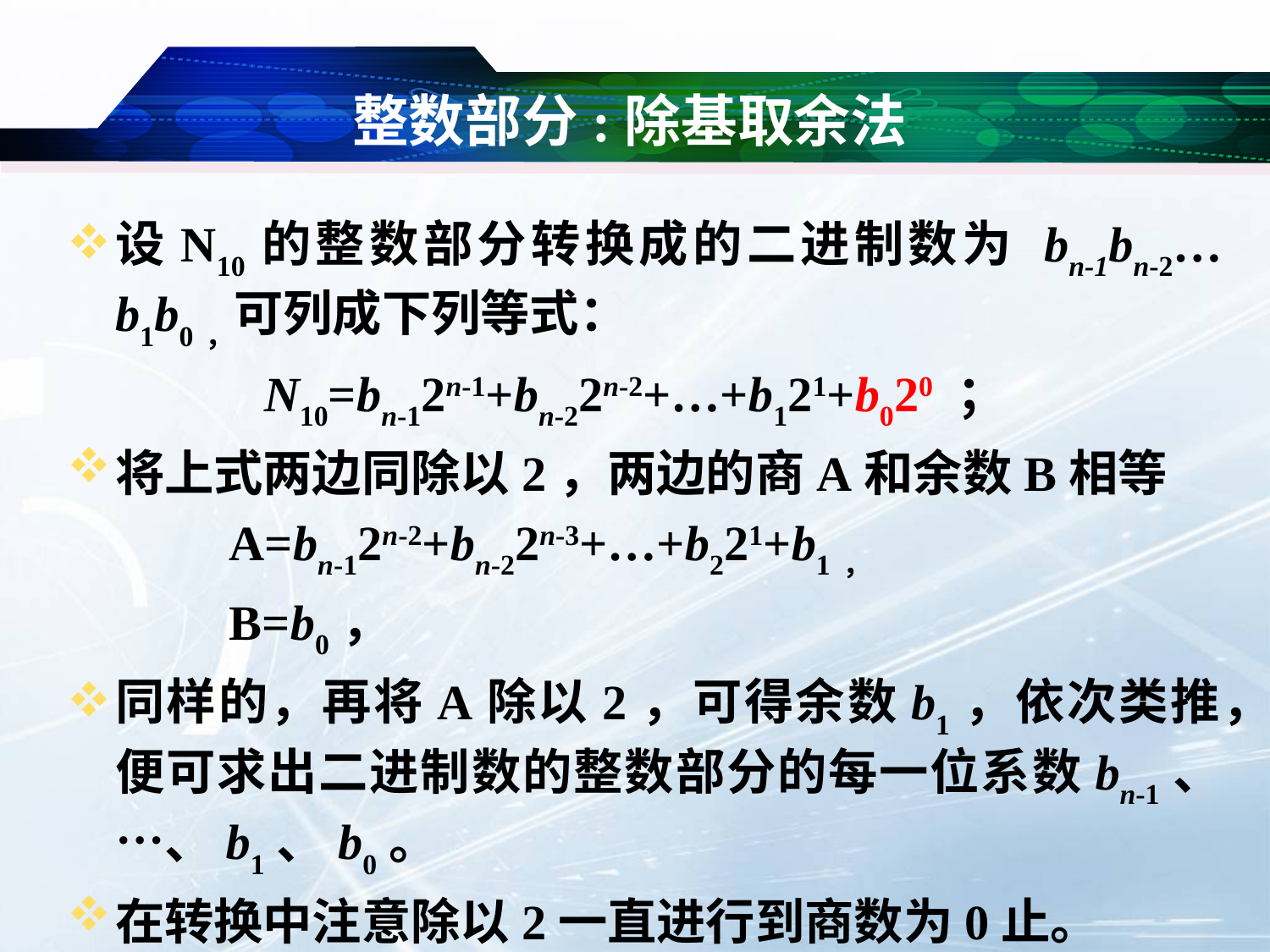

# 整数部分:除基取余法
设N10的整数部分转换成的二进制数为 bn-1bn-2…b1b0，可列成下列等式：
                N10=bn-12n-1+bn-22n-2+…+b121+b020 ；
将上式两边同除以2，两边的商A和余数B相等
        A=bn-12n-2+bn-22n-3+…+b221+b1，
        B=b0，
同样的，再将A除以2，可得余数b1，依次类推，便可求出二进制数的整数部分的每一位系数bn-1、…、b1、b0。
在转换中注意除以2一直进行到商数为0止。